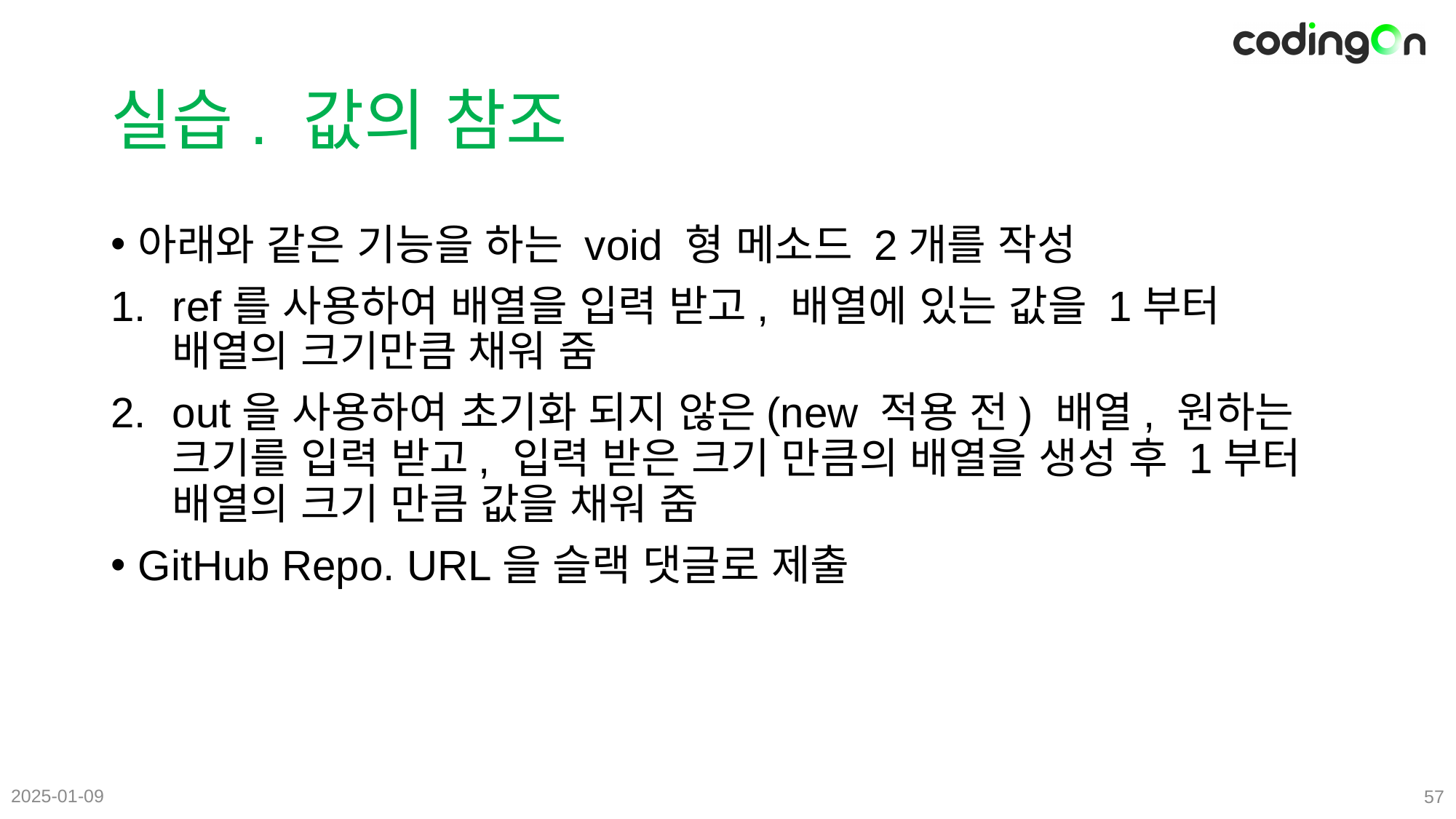

# 실습. 값의 참조
아래와 같은 기능을 하는 void 형 메소드 2개를 작성
ref를 사용하여 배열을 입력 받고, 배열에 있는 값을 1부터 배열의 크기만큼 채워 줌
out을 사용하여 초기화 되지 않은(new 적용 전) 배열, 원하는 크기를 입력 받고, 입력 받은 크기 만큼의 배열을 생성 후 1부터 배열의 크기 만큼 값을 채워 줌
GitHub Repo. URL을 슬랙 댓글로 제출
2025-01-09
57